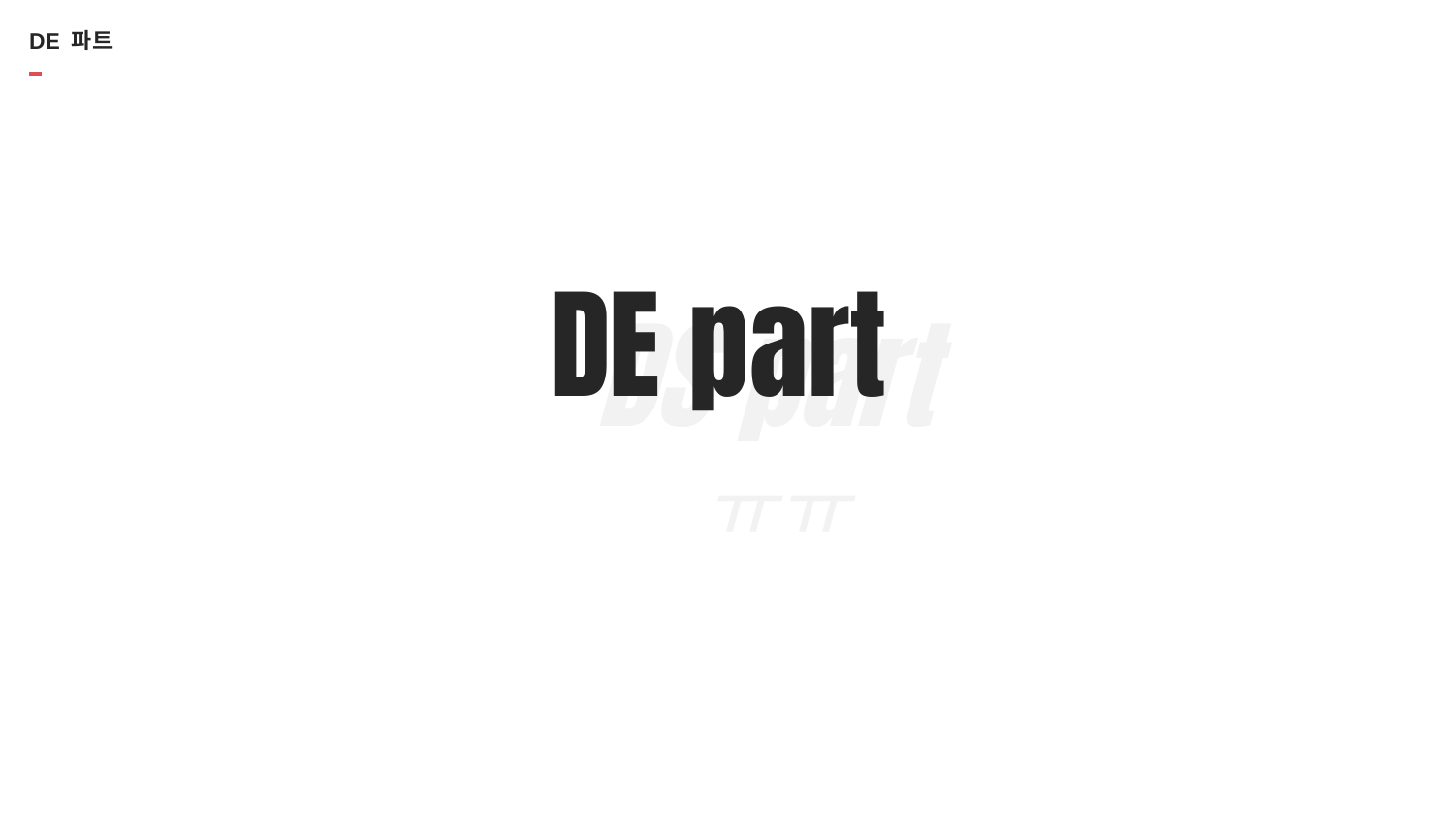

# DE 파트
DE part
DS part
ㅠㅠ